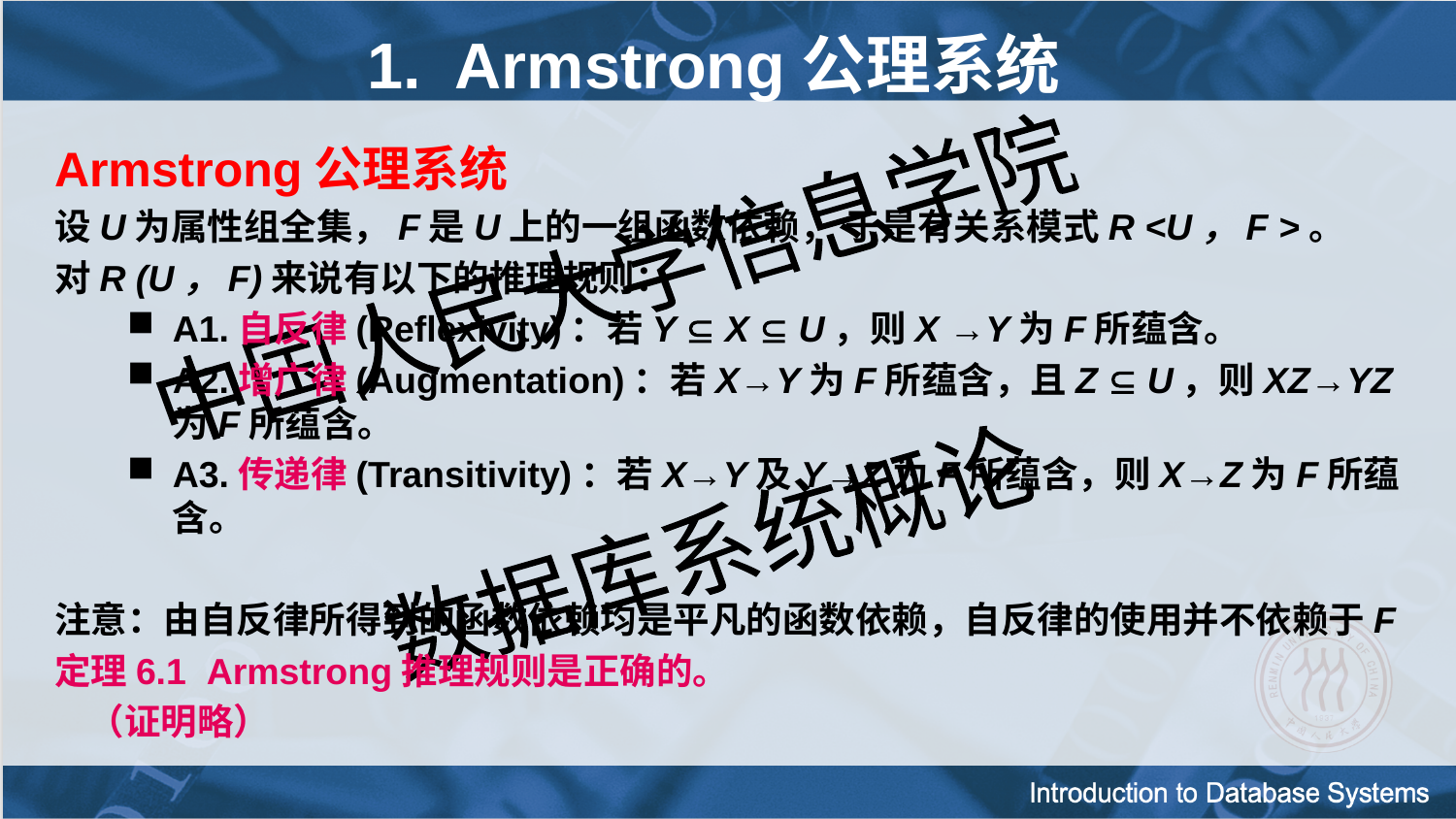

# 1.  Armstrong公理系统
Armstrong公理系统
设U为属性组全集，F是U上的一组函数依赖， 于是有关系模式R <U，F >。
对R (U，F)来说有以下的推理规则：
A1.自反律(Reflexivity)：若Y ⊆ X ⊆ U，则X →Y为F所蕴含。
A2.增广律(Augmentation)：若X→Y为F所蕴含，且Z ⊆ U，则XZ→YZ为F所蕴含。
A3.传递律(Transitivity)：若X→Y及Y→Z为F所蕴含，则X→Z为F所蕴含。

注意：由自反律所得到的函数依赖均是平凡的函数依赖，自反律的使用并不依赖于F
定理6.1  Armstrong推理规则是正确的。
   （证明略）